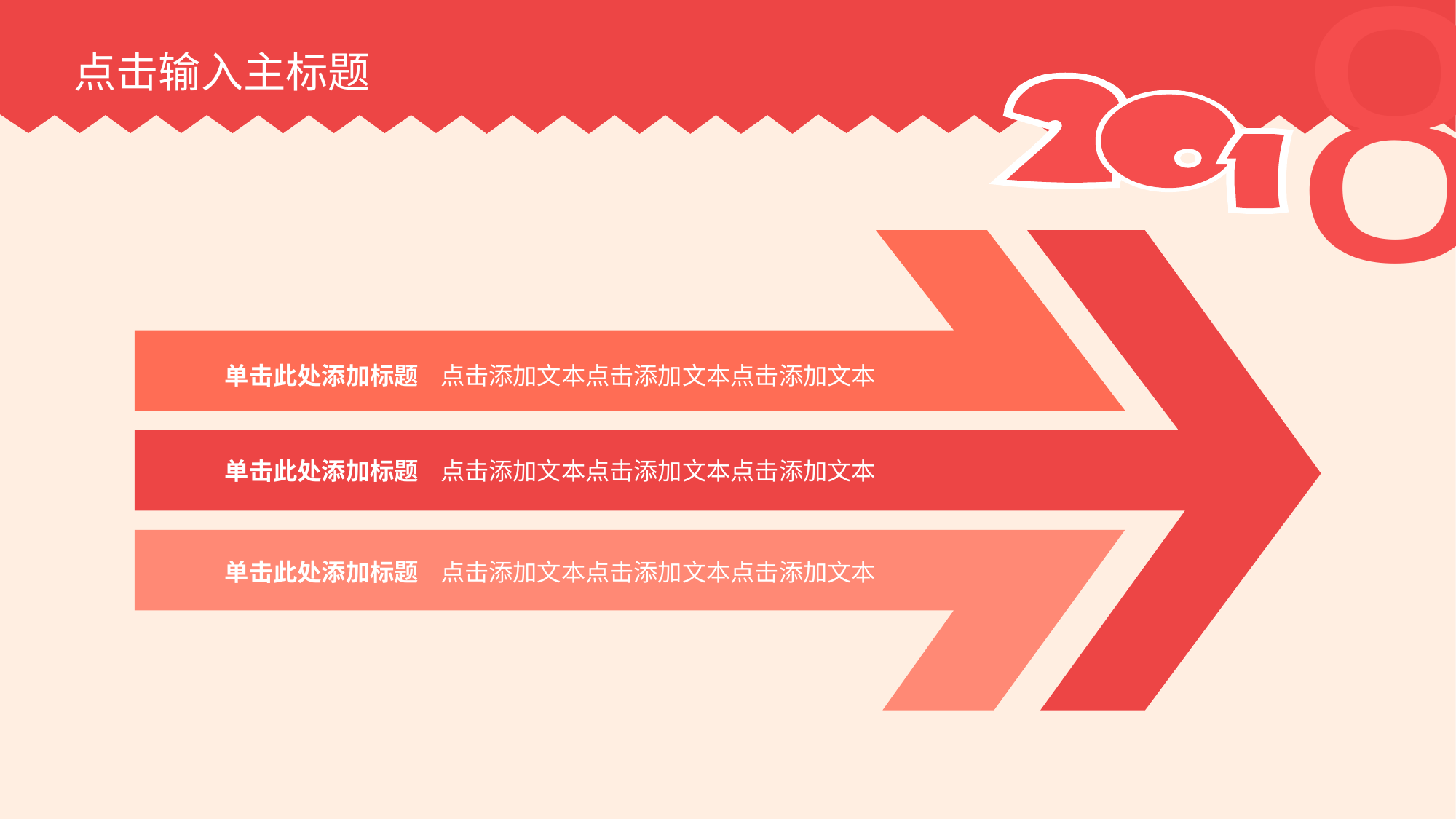

点击输入主标题

单击此处添加标题    点击添加文本点击添加文本点击添加文本
单击此处添加标题    点击添加文本点击添加文本点击添加文本

单击此处添加标题    点击添加文本点击添加文本点击添加文本